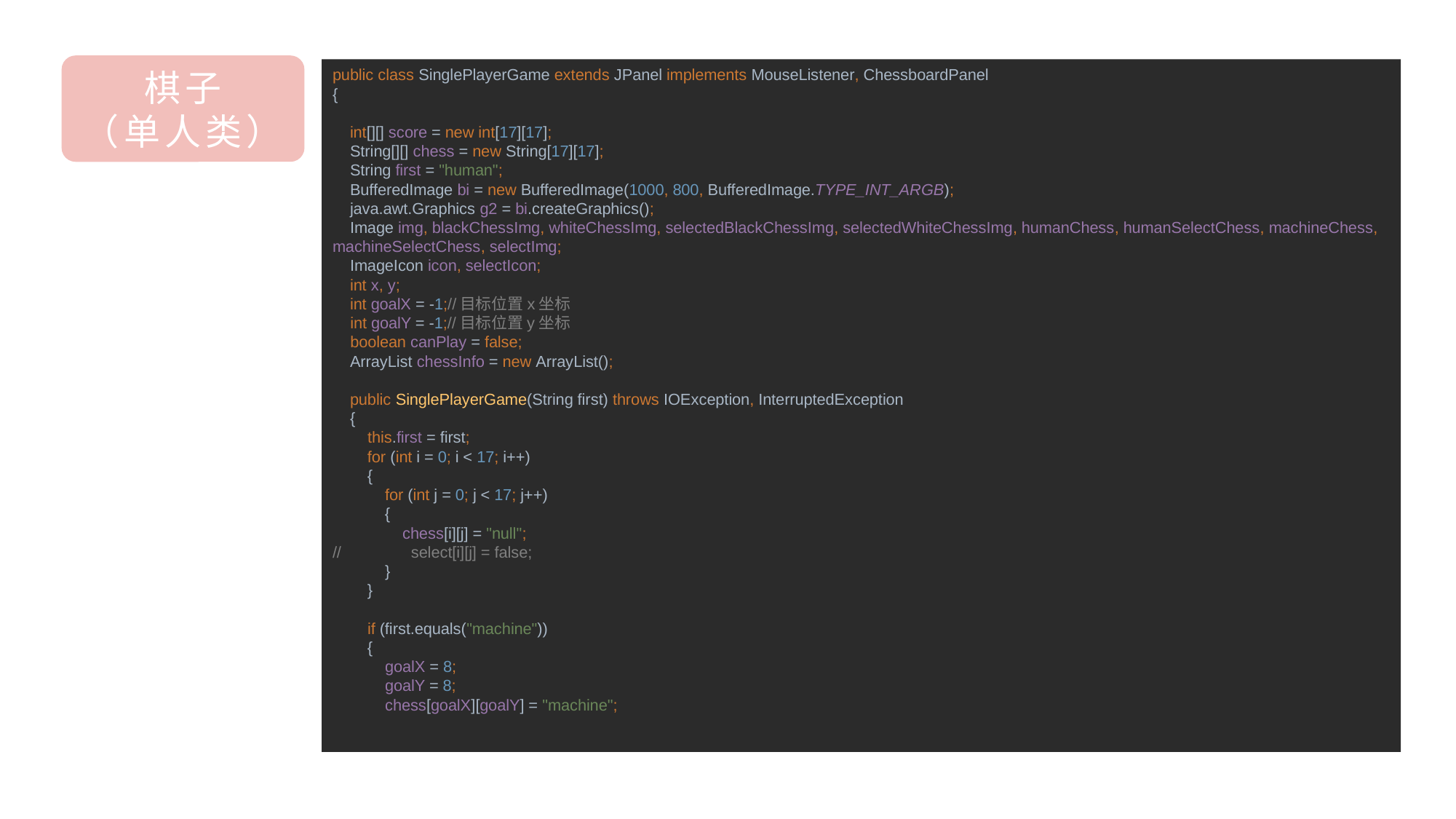

棋子
（单人类）
public class SinglePlayerGame extends JPanel implements MouseListener, ChessboardPanel
{
    int[][] score = new int[17][17];
    String[][] chess = new String[17][17];
    String first = "human";
    BufferedImage bi = new BufferedImage(1000, 800, BufferedImage.TYPE_INT_ARGB);
    java.awt.Graphics g2 = bi.createGraphics();
    Image img, blackChessImg, whiteChessImg, selectedBlackChessImg, selectedWhiteChessImg, humanChess, humanSelectChess, machineChess, machineSelectChess, selectImg;
    ImageIcon icon, selectIcon;
    int x, y;
    int goalX = -1;//目标位置x坐标
    int goalY = -1;//目标位置y坐标
    boolean canPlay = false;
    ArrayList chessInfo = new ArrayList();
    public SinglePlayerGame(String first) throws IOException, InterruptedException
    {
        this.first = first;
        for (int i = 0; i < 17; i++)
        {
            for (int j = 0; j < 17; j++)
            {
                chess[i][j] = "null";
//                select[i][j] = false;
            }
        }
        if (first.equals("machine"))
        {
            goalX = 8;
            goalY = 8;
            chess[goalX][goalY] = "machine";